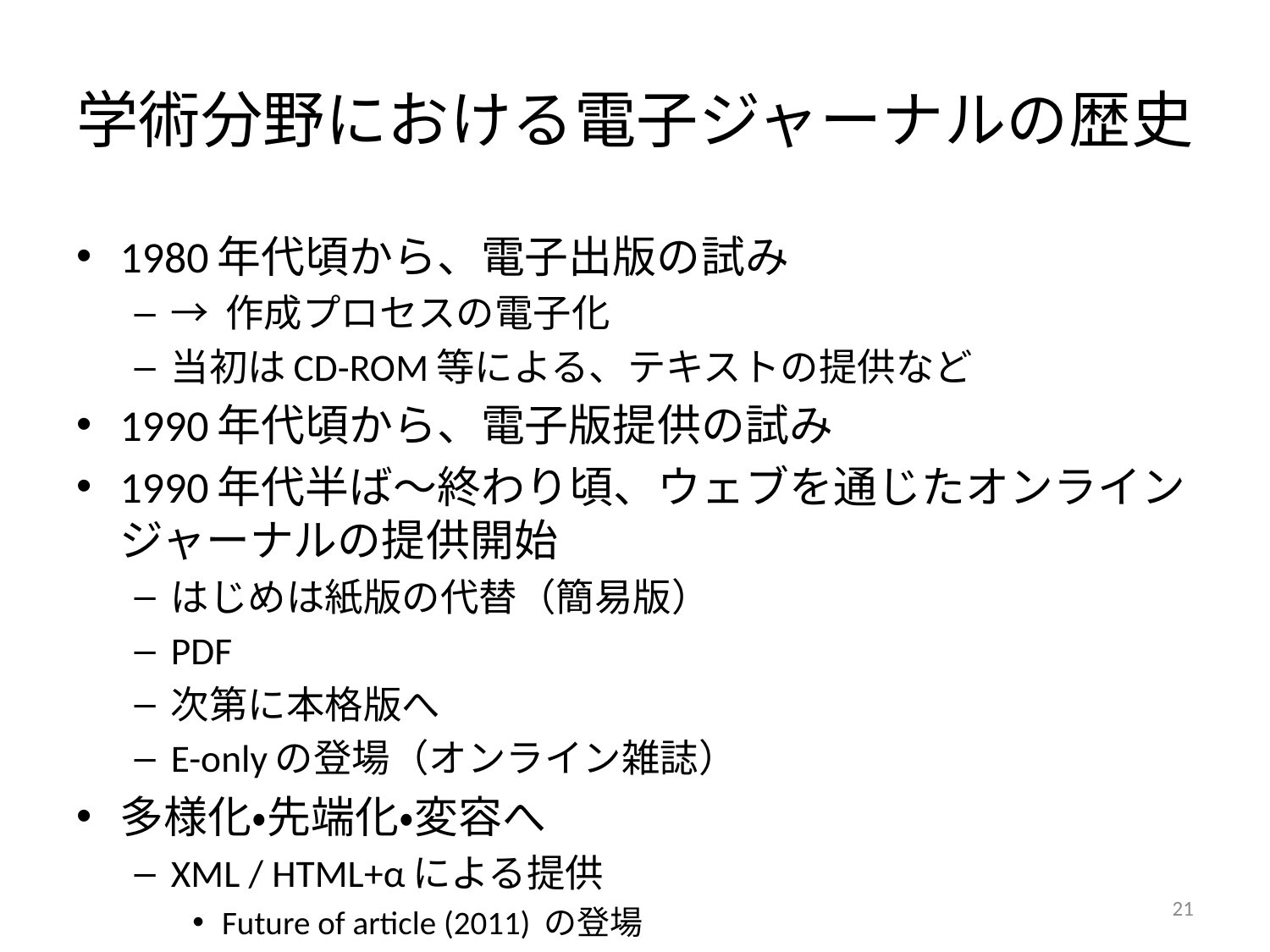

# 学術分野における電子ジャーナルの歴史
1980年代頃から、電子出版の試み
→ 作成プロセスの電子化
当初はCD-ROM等による、テキストの提供など
1990年代頃から、電子版提供の試み
1990年代半ば～終わり頃、ウェブを通じたオンラインジャーナルの提供開始
はじめは紙版の代替（簡易版）
PDF
次第に本格版へ
E-onlyの登場（オンライン雑誌）
多様化・先端化・変容へ
XML / HTML+αによる提供
Future of article (2011) の登場
21